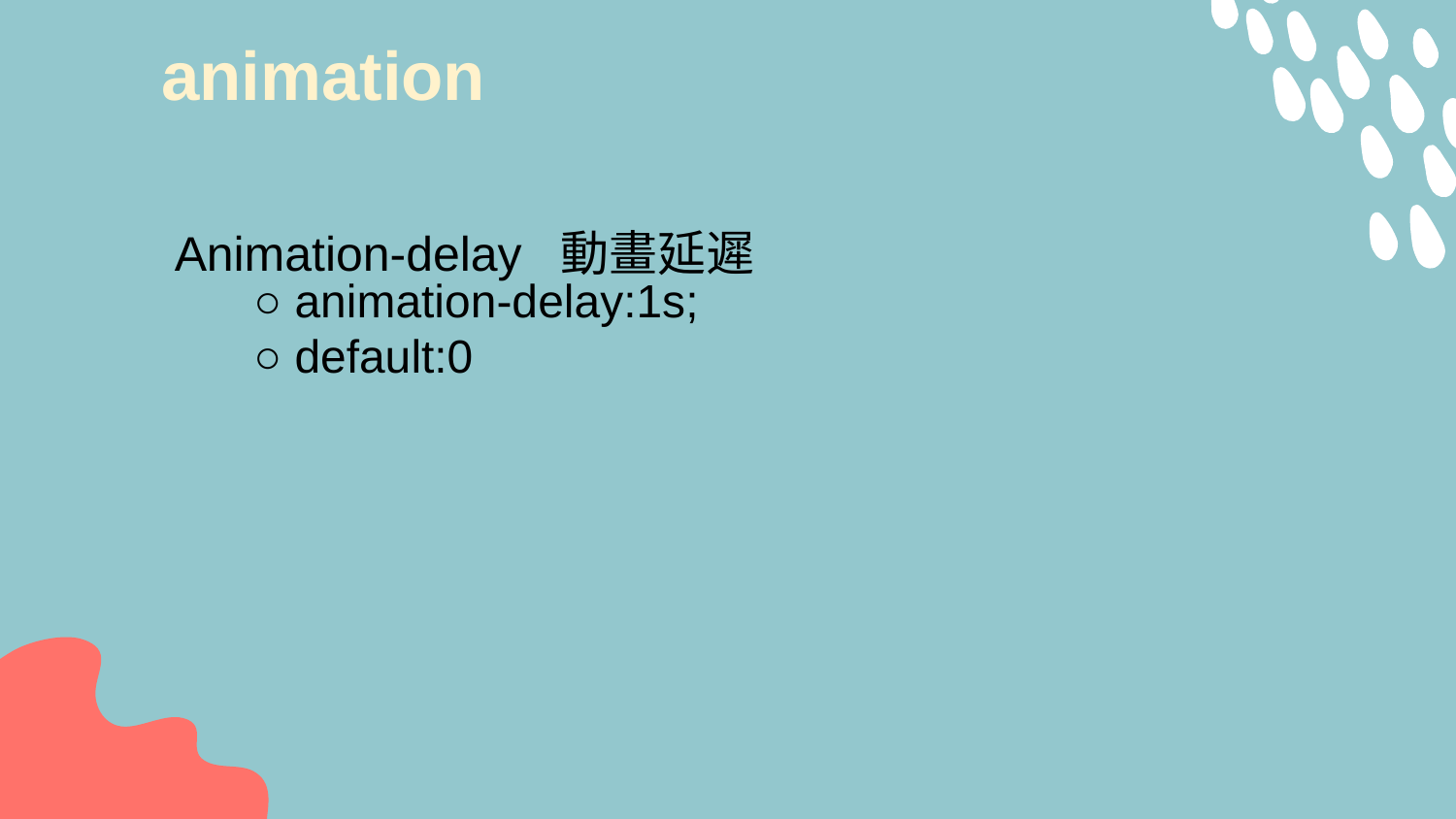

# animation
Animation-delay  動畫延遲
○ animation-delay:1s;
○ default:0